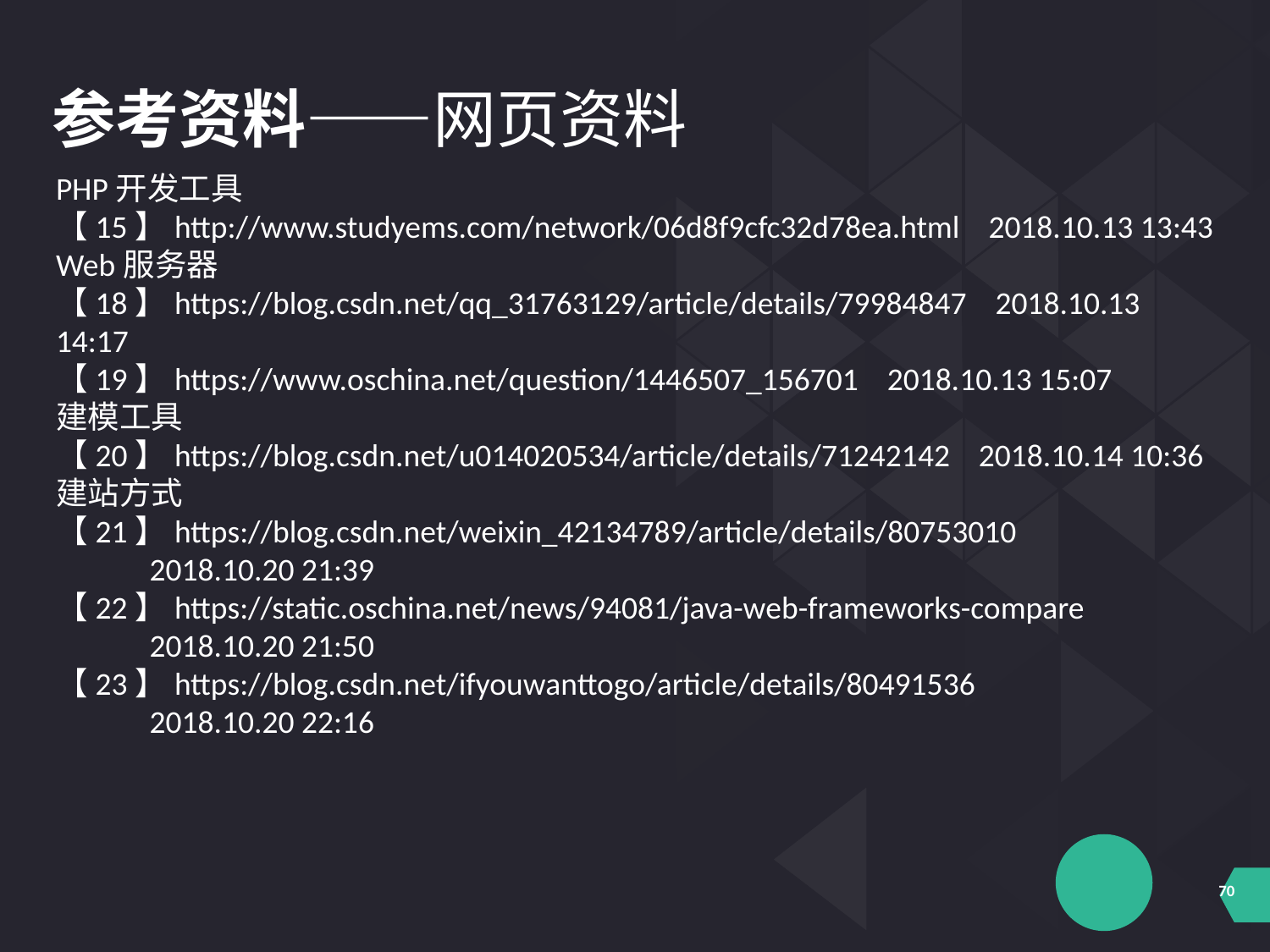

参考资料——网页资料
PHP开发工具
【15】http://www.studyems.com/network/06d8f9cfc32d78ea.html    2018.10.13 13:43
Web服务器
【18】https://blog.csdn.net/qq_31763129/article/details/79984847    2018.10.13 14:17
【19】https://www.oschina.net/question/1446507_156701    2018.10.13 15:07
建模工具
【20】https://blog.csdn.net/u014020534/article/details/71242142    2018.10.14 10:36
建站方式
【21】https://blog.csdn.net/weixin_42134789/article/details/80753010
             2018.10.20 21:39
【22】https://static.oschina.net/news/94081/java-web-frameworks-compare
             2018.10.20 21:50
【23】https://blog.csdn.net/ifyouwanttogo/article/details/80491536
             2018.10.20 22:16